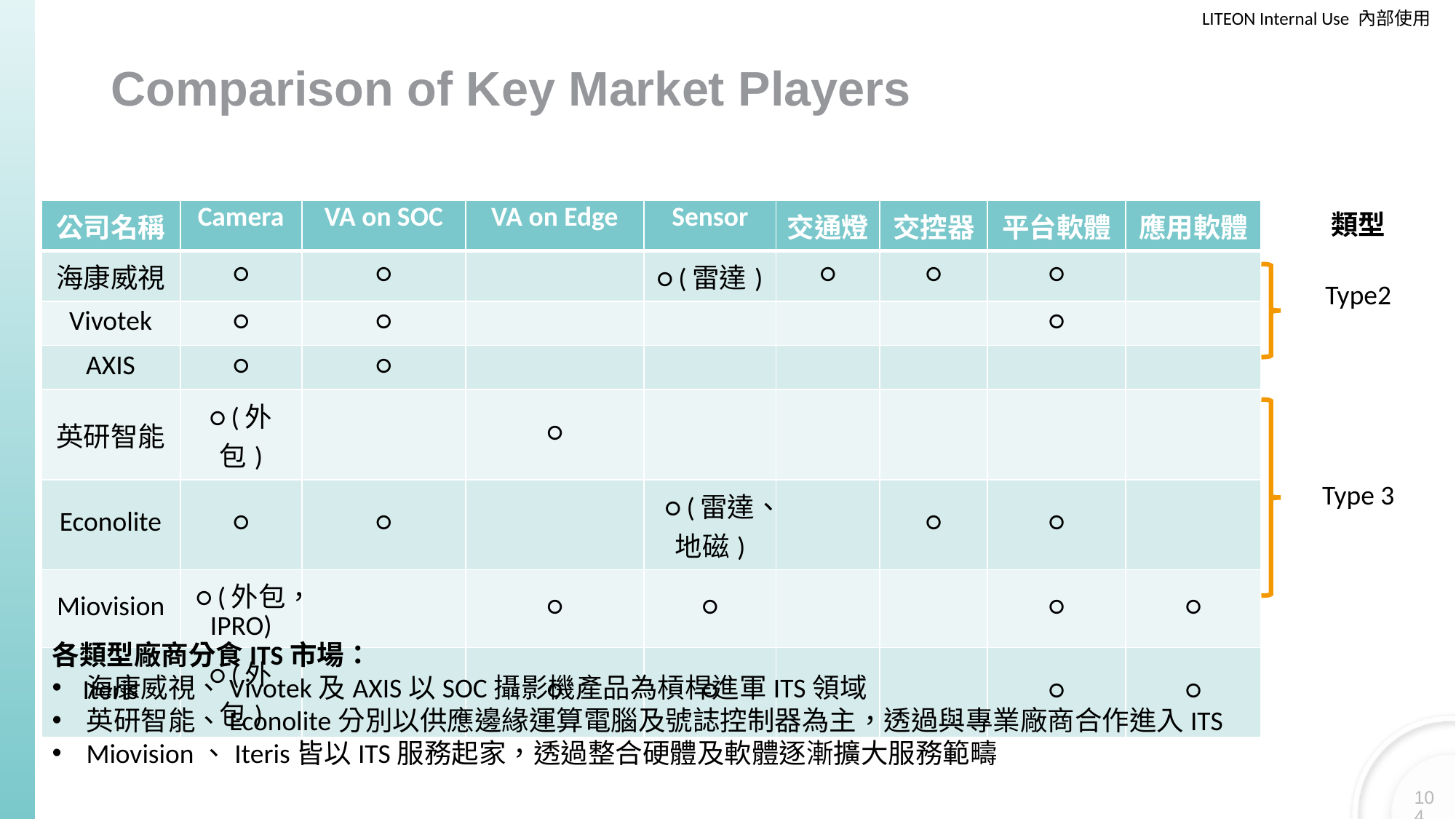

# Comparison of Key Market Players
| 公司名稱 | Camera | VA on SOC | VA on Edge | Sensor | 交通燈 | 交控器 | 平台軟體 | 應用軟體 |
| --- | --- | --- | --- | --- | --- | --- | --- | --- |
| 海康威視 | ○ | ○ |  | ○ (雷達) | ○ | ○ | ○ |  |
| Vivotek | ○ | ○ |  |  |  |  | ○ |  |
| AXIS | ○ | ○ |  |  |  |  |  |  |
| 英研智能 | ○ (外包) |  | ○ |  |  |  |  |  |
| Econolite | ○ | ○ |  | ○ (雷達、地磁) |  | ○ | ○ |  |
| Miovision | ○ (外包，IPRO) |  | ○ | ○ |  |  | ○ | ○ |
| Iteris | ○ (外包) |  | ○ | ○ |  |  | ○ | ○ |
類型

Type2

Type 3
各類型廠商分食ITS市場：
海康威視、Vivotek及AXIS以SOC攝影機產品為槓桿進軍ITS領域
英研智能、Econolite分別以供應邊緣運算電腦及號誌控制器為主，透過與專業廠商合作進入ITS
Miovision、Iteris皆以ITS服務起家，透過整合硬體及軟體逐漸擴大服務範疇
104